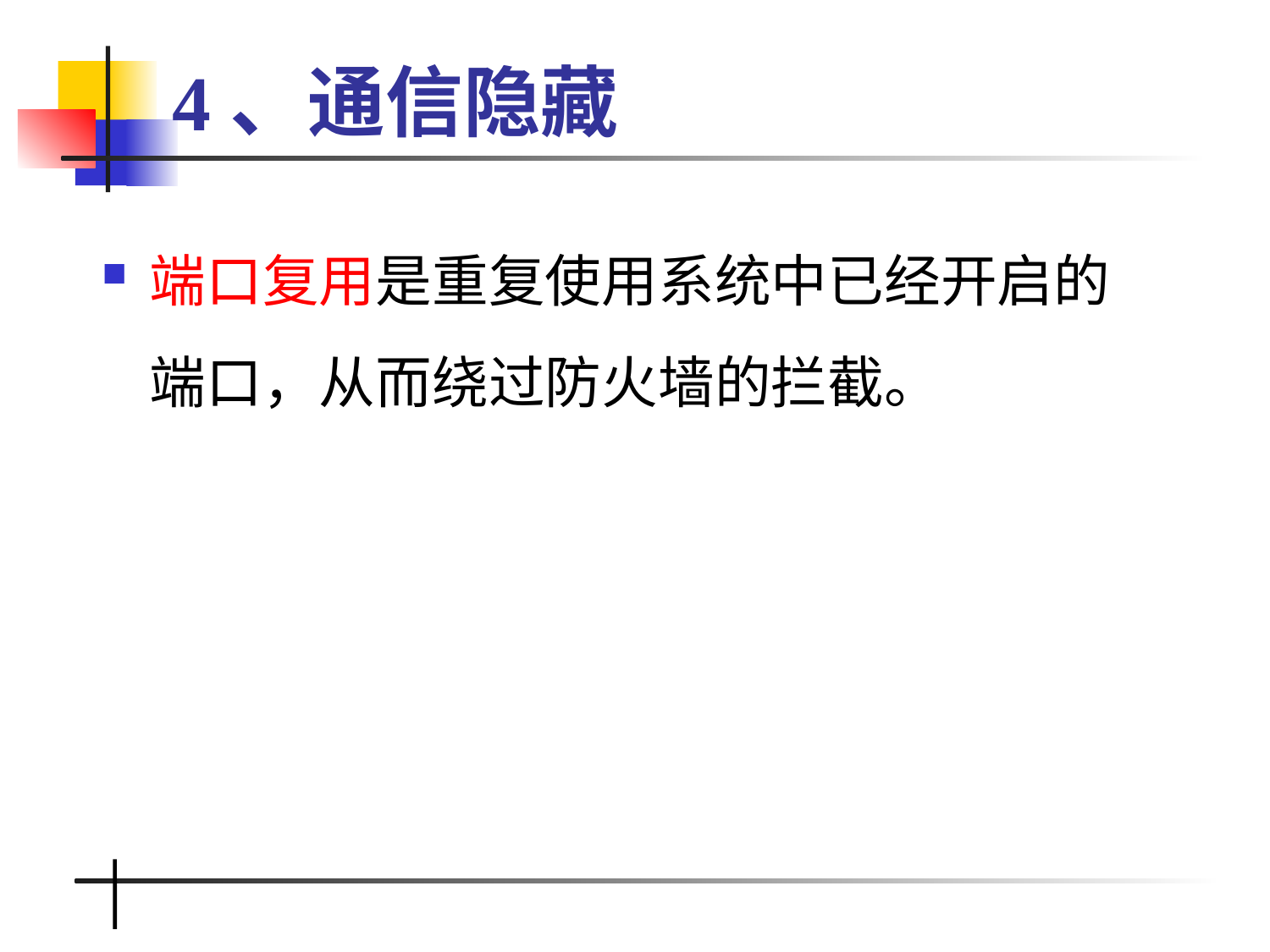

# 4、通信隐藏
端口复用是重复使用系统中已经开启的端口，从而绕过防火墙的拦截。